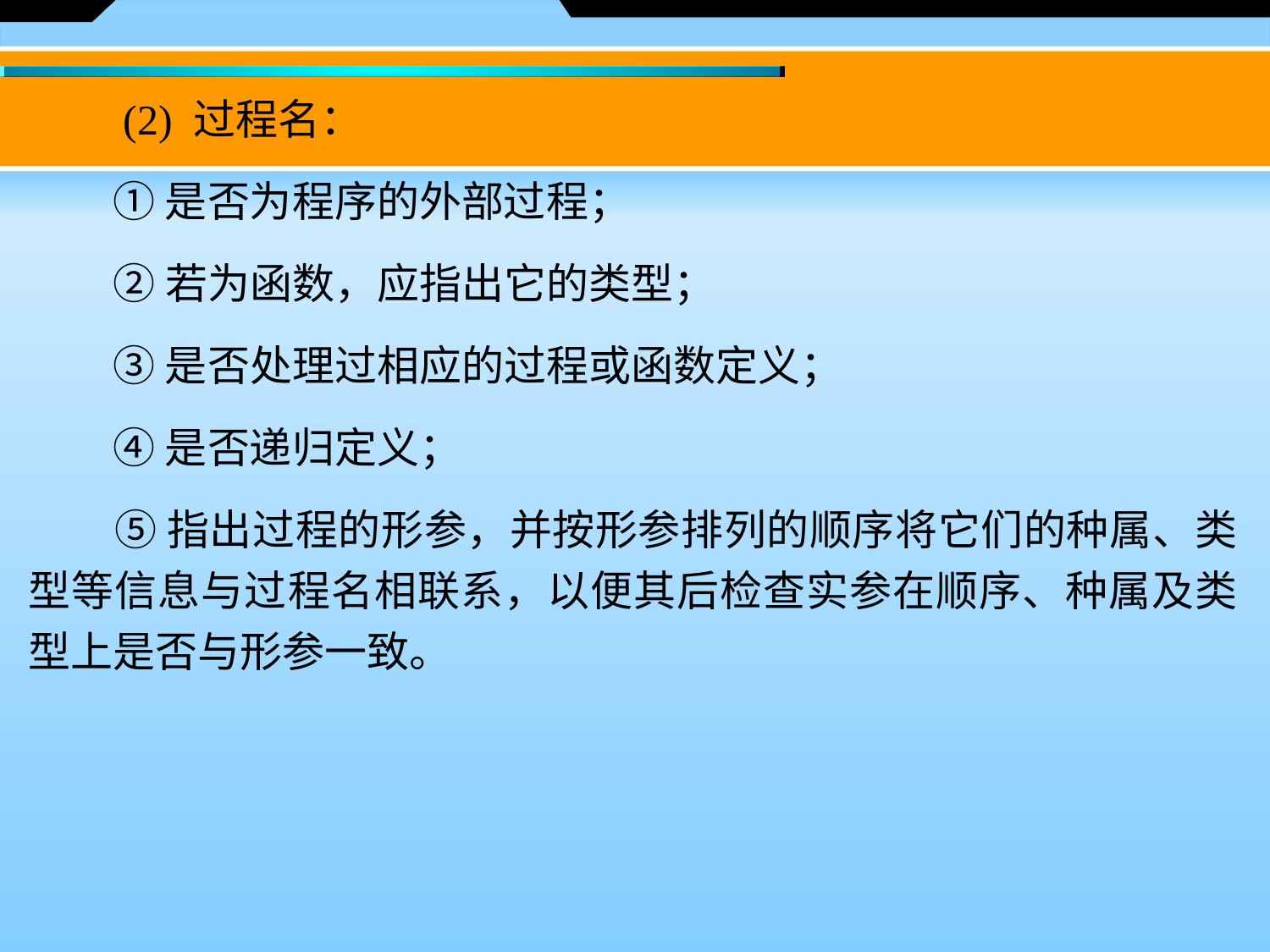

(2) 过程名：
　　① 是否为程序的外部过程；
　　② 若为函数，应指出它的类型；
　　③ 是否处理过相应的过程或函数定义；
　　④ 是否递归定义；
　　⑤ 指出过程的形参，并按形参排列的顺序将它们的种属、类型等信息与过程名相联系，以便其后检查实参在顺序、种属及类型上是否与形参一致。